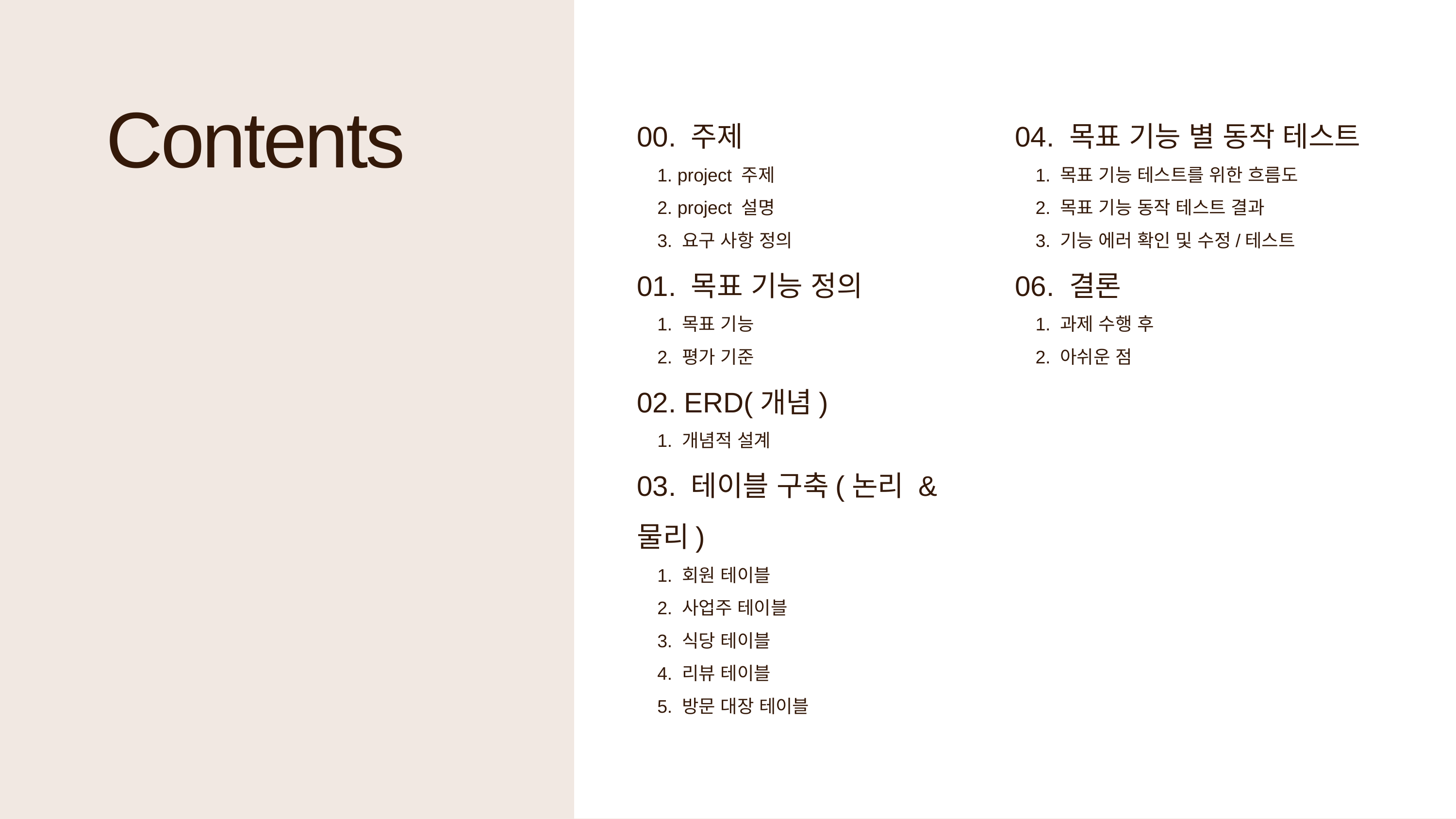

Contents
00. 주제
    1. project 주제
    2. project 설명
    3. 요구 사항 정의
01. 목표 기능 정의
    1. 목표 기능
    2. 평가 기준
02. ERD(개념)
    1. 개념적 설계
03. 테이블 구축(논리 & 물리)
    1. 회원 테이블
    2. 사업주 테이블
    3. 식당 테이블
    4. 리뷰 테이블
    5. 방문 대장 테이블
04. 목표 기능 별 동작 테스트
    1. 목표 기능 테스트를 위한 흐름도
    2. 목표 기능 동작 테스트 결과
    3. 기능 에러 확인 및 수정/테스트
06. 결론
    1. 과제 수행 후
    2. 아쉬운 점